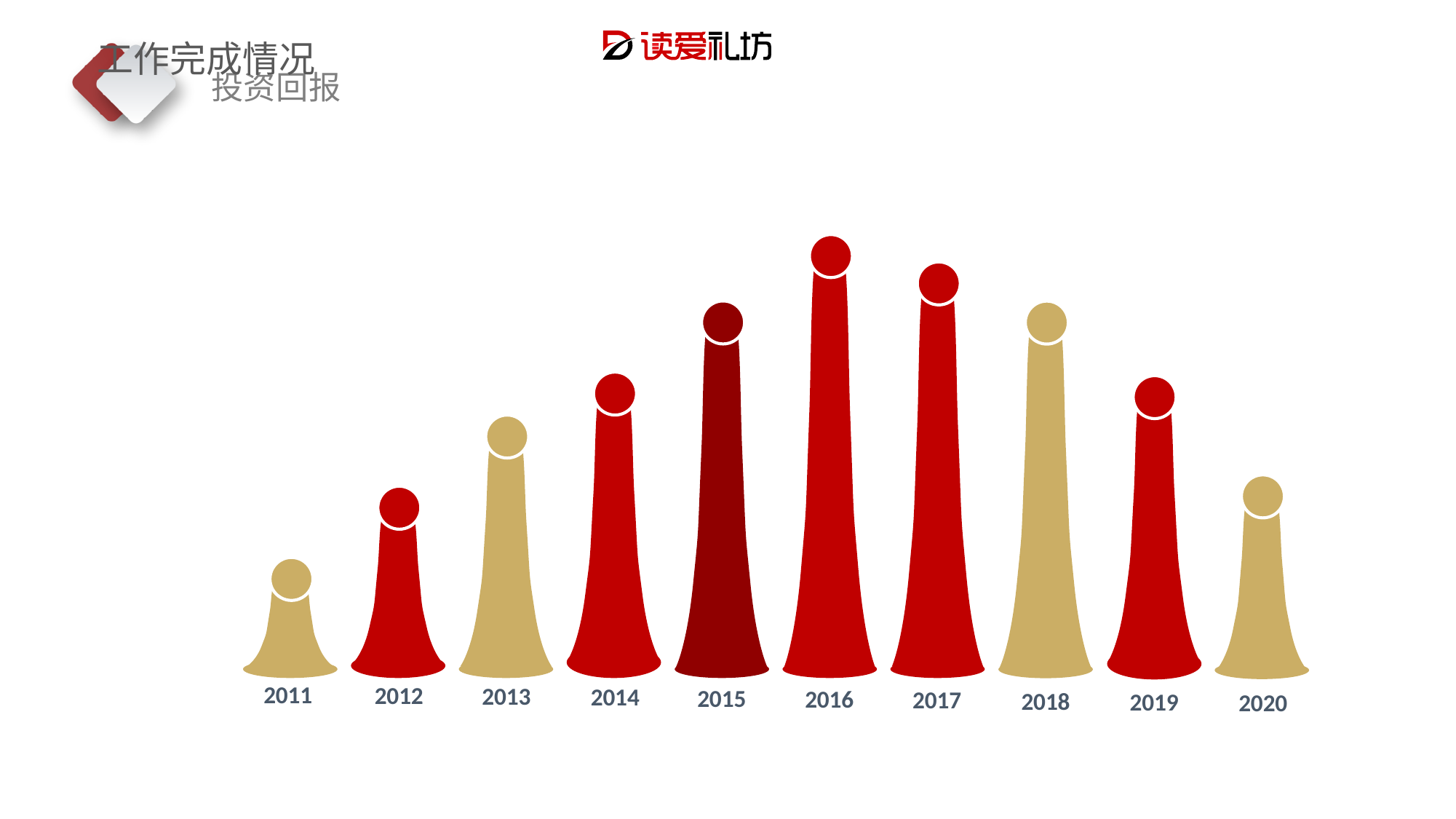

工作完成情况

2011
2012
2013
2014
2015
2016
2017
2018
2019
2020